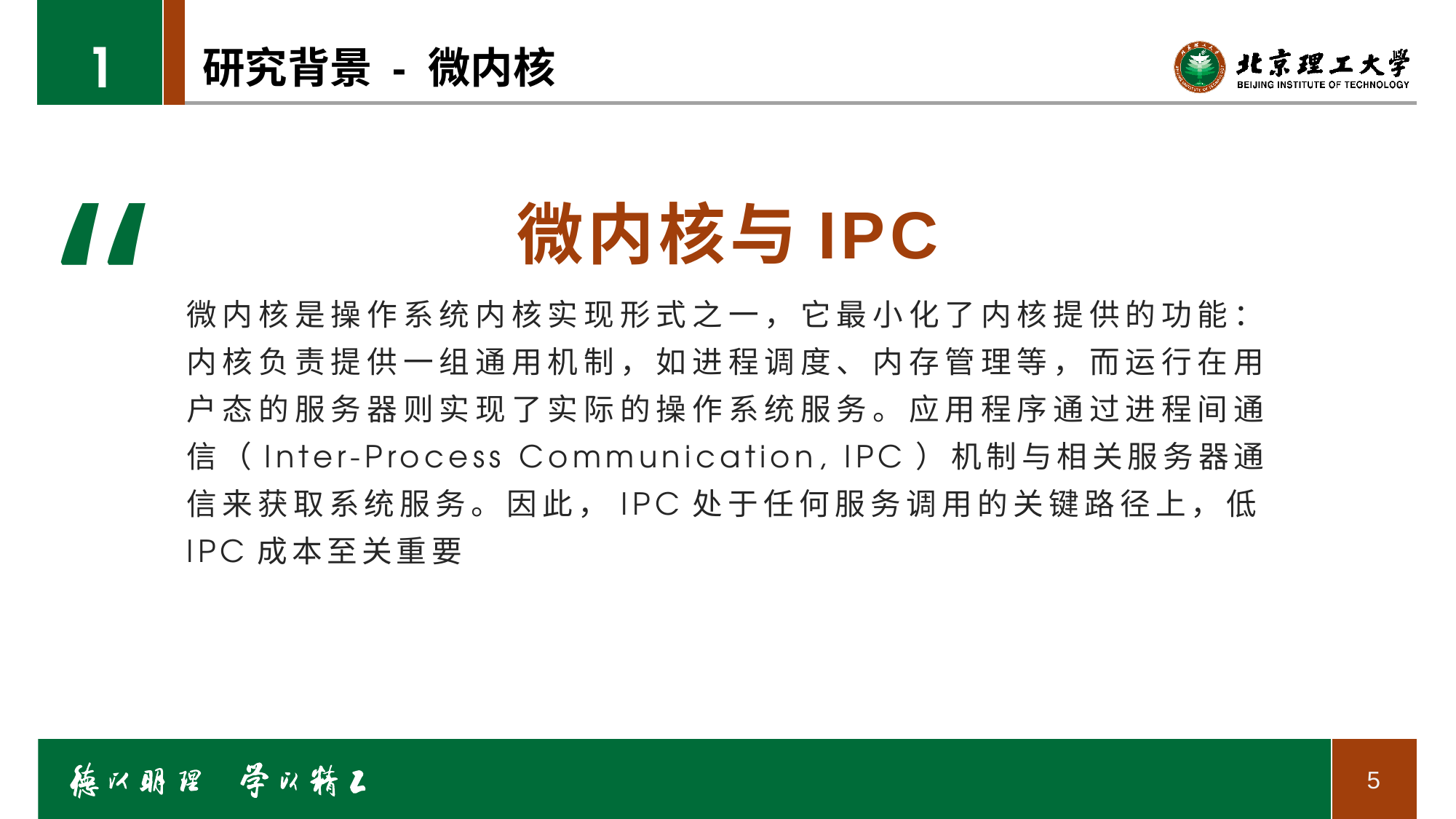

1
# 研究背景 - 微内核
“

微内核与IPC
微内核是操作系统内核实现形式之一，它最小化了内核提供的功能：内核负责提供一组通用机制，如进程调度、内存管理等，而运行在用户态的服务器则实现了实际的操作系统服务。应用程序通过进程间通信（Inter-Process Communication, IPC）机制与相关服务器通信来获取系统服务。因此，IPC处于任何服务调用的关键路径上，低IPC成本至关重要